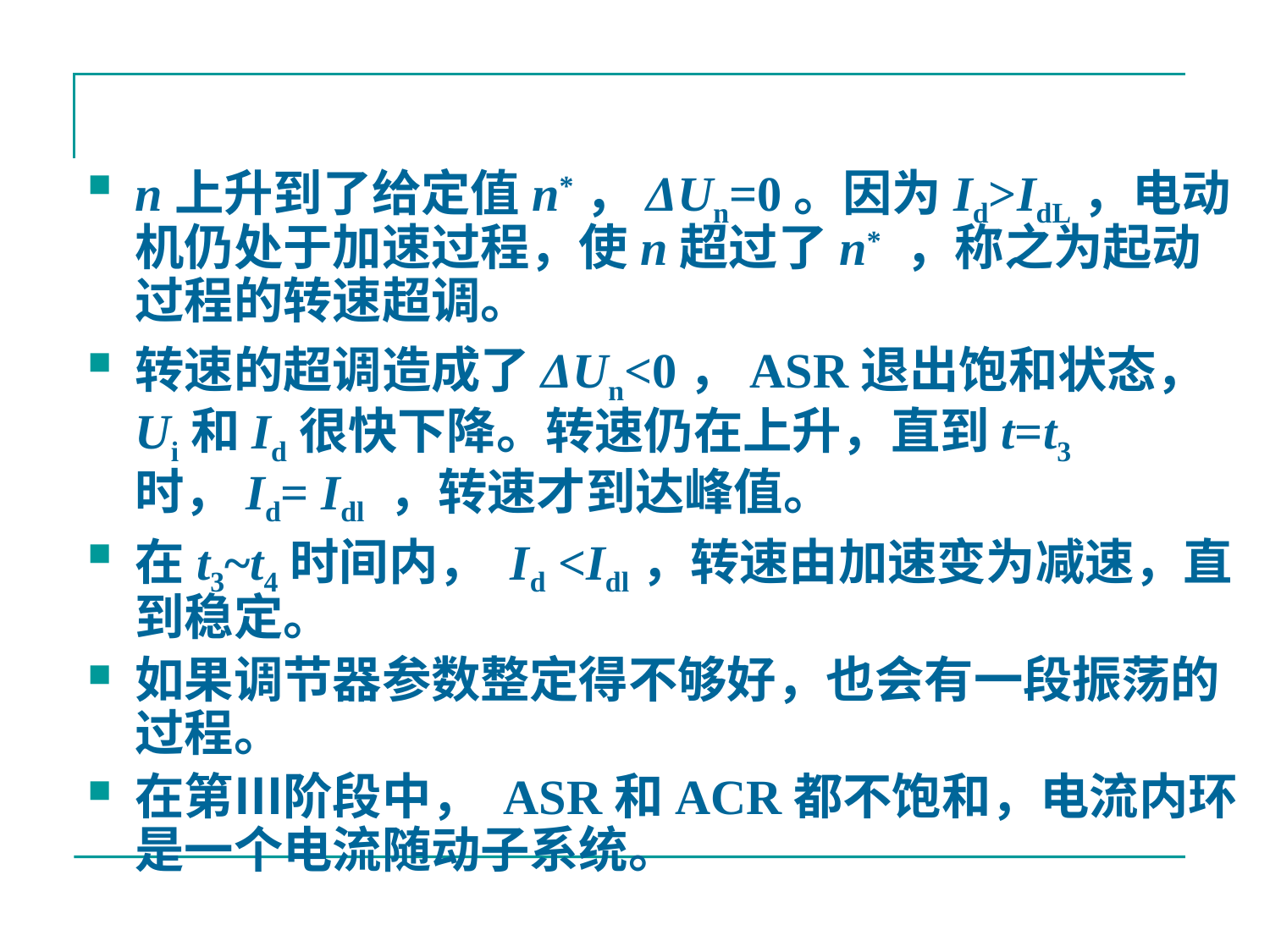

n上升到了给定值n*，ΔUn=0。因为Id>IdL，电动机仍处于加速过程，使n超过了n* ，称之为起动过程的转速超调。
转速的超调造成了ΔUn<0，ASR退出饱和状态，Ui和Id很快下降。转速仍在上升，直到t=t3时，Id= Idl ，转速才到达峰值。
在t3~t4时间内， Id <Idl，转速由加速变为减速，直到稳定。
如果调节器参数整定得不够好，也会有一段振荡的过程。
在第Ⅲ阶段中， ASR和ACR都不饱和，电流内环是一个电流随动子系统。